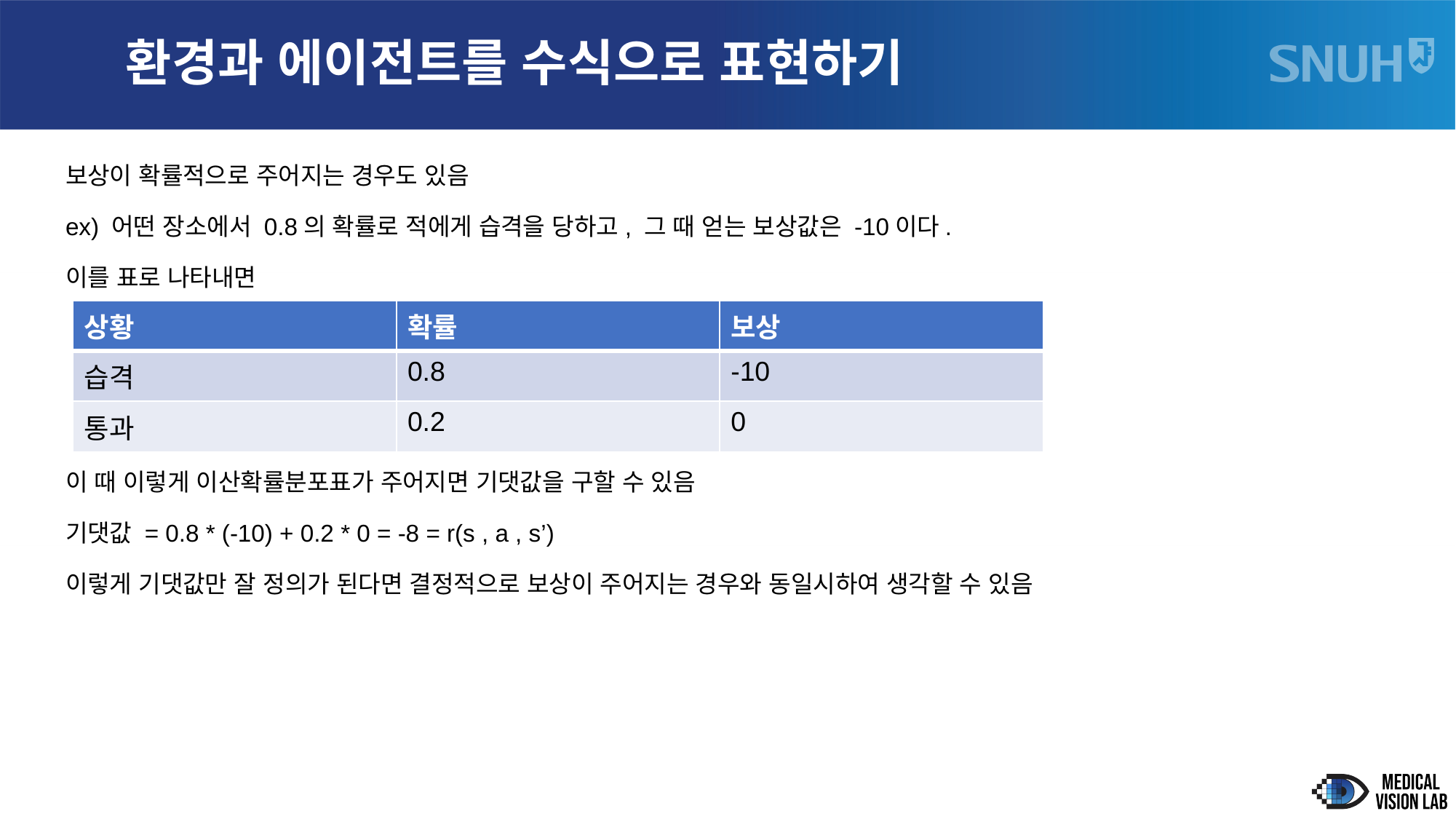

# 환경과 에이전트를 수식으로 표현하기
보상이 확률적으로 주어지는 경우도 있음
ex) 어떤 장소에서 0.8의 확률로 적에게 습격을 당하고, 그 때 얻는 보상값은 -10이다.
이를 표로 나타내면

이 때 이렇게 이산확률분포표가 주어지면 기댓값을 구할 수 있음
기댓값 = 0.8 * (-10) + 0.2 * 0 = -8 = r(s , a , s’)
이렇게 기댓값만 잘 정의가 된다면 결정적으로 보상이 주어지는 경우와 동일시하여 생각할 수 있음

| 상황 | 확률 | 보상 |
| --- | --- | --- |
| 습격 | 0.8 | -10 |
| 통과 | 0.2 | 0 |